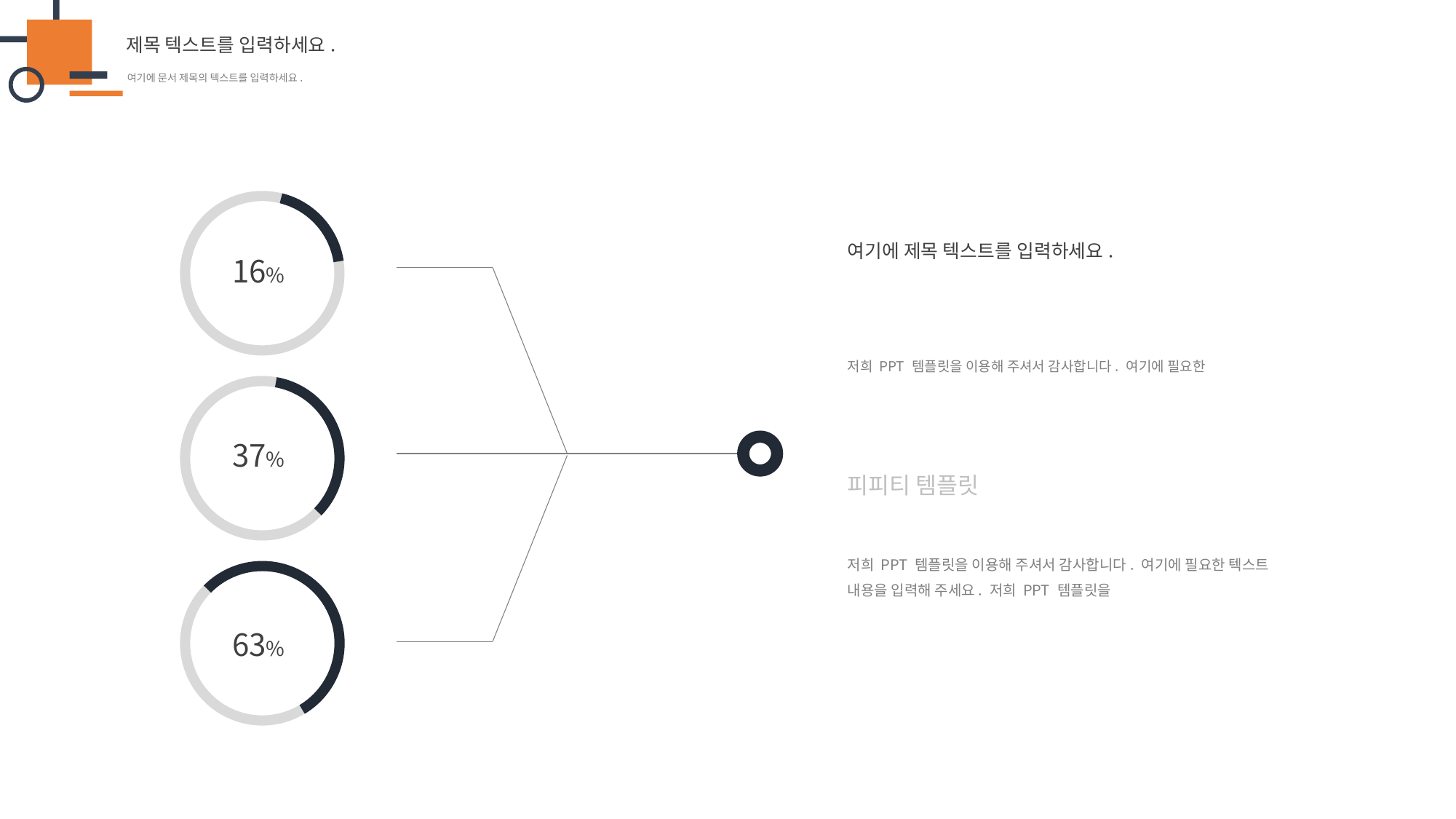

여기에 제목 텍스트를 입력하세요.
16%

저희 PPT 템플릿을 이용해 주셔서 감사합니다. 여기에 필요한

37%
피피티 템플릿
저희 PPT 템플릿을 이용해 주셔서 감사합니다. 여기에 필요한 텍스트 내용을 입력해 주세요. 저희 PPT 템플릿을

63%